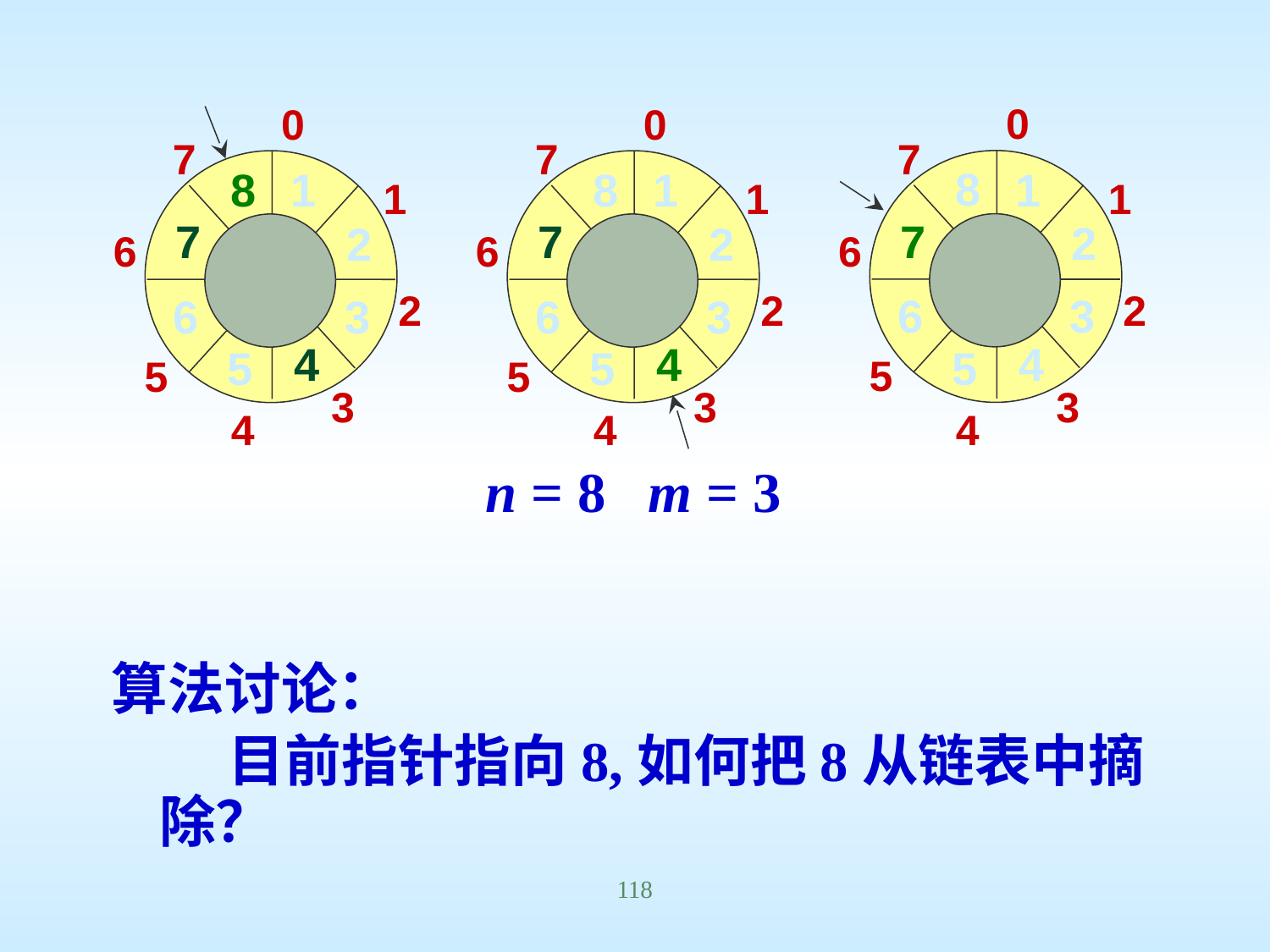

0
7

1
6
2
5
3
4
8
1

7
2
6
3
4
5
0
7

1
6
2
5
3
4

8
1
7
2
6
3
4
5
0
7

1
6
2
5
3
4
8
1
7
2
6
3
4
5

n = 8   m = 3
算法讨论：
        目前指针指向8,如何把8从链表中摘除？
118